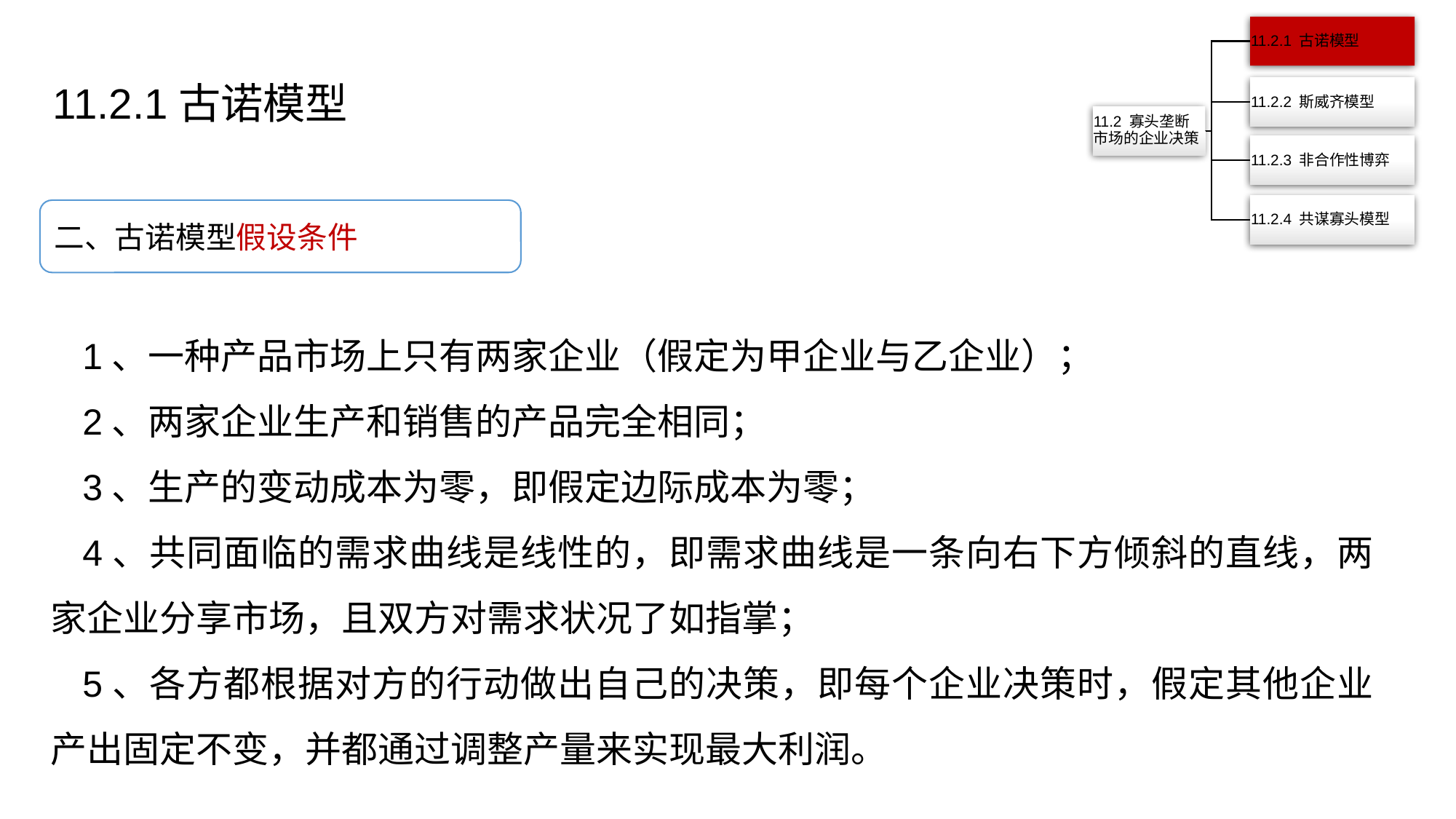

11.2 寡头垄断市场的企业决策
11.2.1 古诺模型
11.2.2 斯威齐模型
11.2.3 非合作性博弈
11.2.4 共谋寡头模型
11.2.1古诺模型
二、古诺模型假设条件

1、一种产品市场上只有两家企业（假定为甲企业与乙企业）；
2、两家企业生产和销售的产品完全相同；
3、生产的变动成本为零，即假定边际成本为零；
4、共同面临的需求曲线是线性的，即需求曲线是一条向右下方倾斜的直线，两家企业分享市场，且双方对需求状况了如指掌；
5、各方都根据对方的行动做出自己的决策，即每个企业决策时，假定其他企业产出固定不变，并都通过调整产量来实现最大利润。